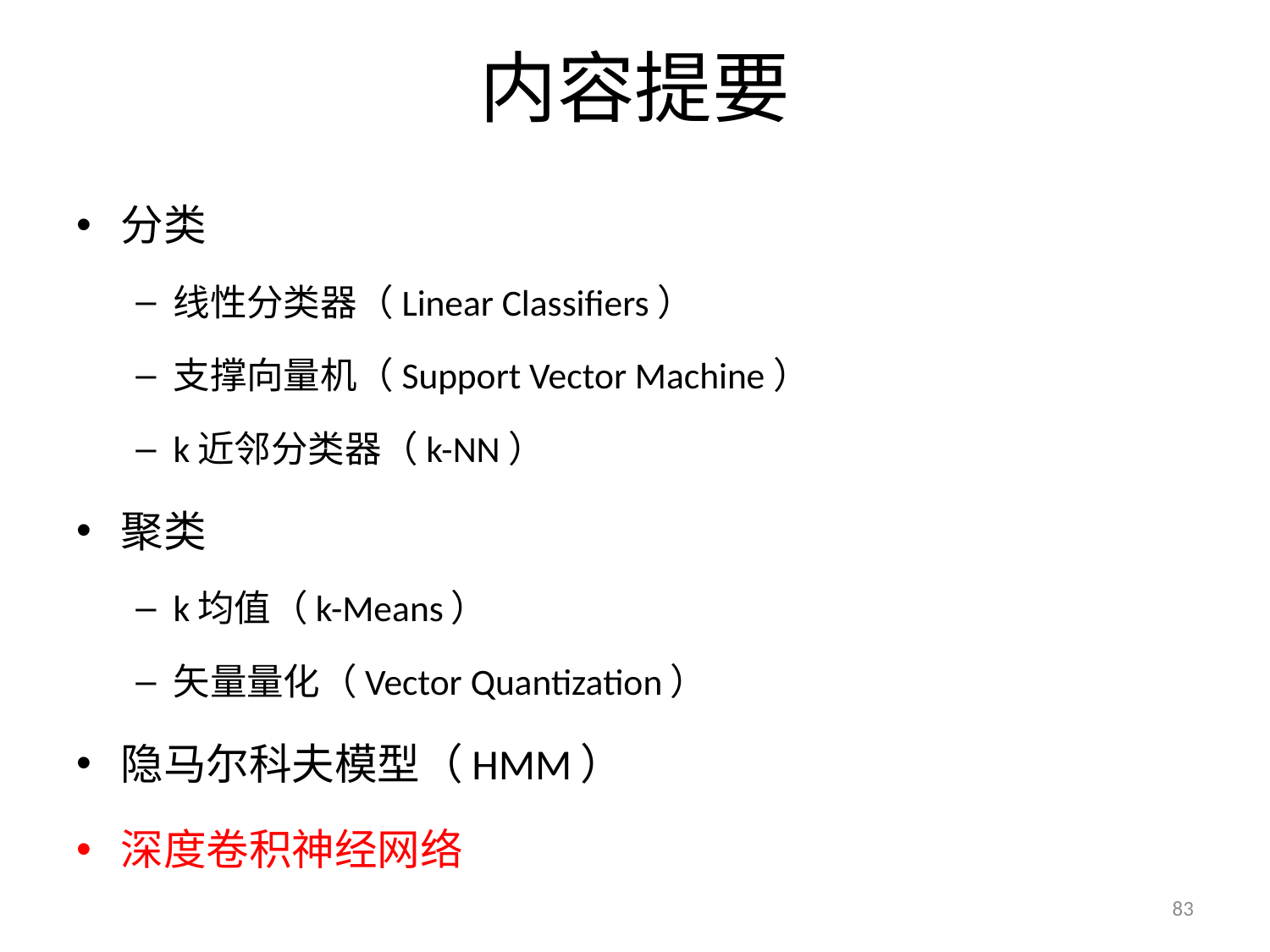

# 内容提要
分类
线性分类器（Linear Classifiers）
支撑向量机（Support Vector Machine）
k近邻分类器（k-NN）
聚类
k均值（k-Means）
矢量量化（Vector Quantization）
隐马尔科夫模型（HMM）
深度卷积神经网络

83